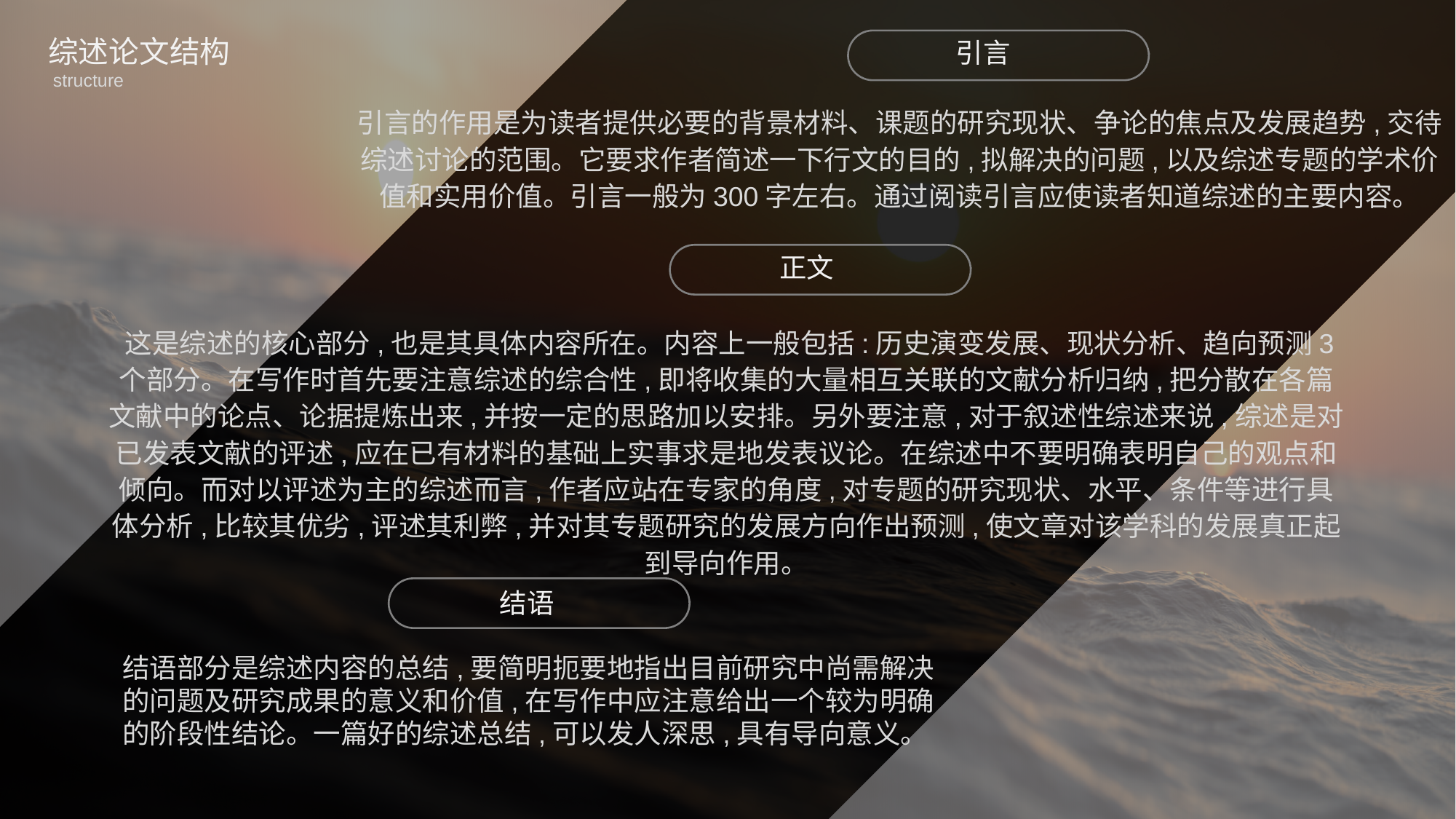

综述论文结构
structure

引言
引言的作用是为读者提供必要的背景材料、课题的研究现状、争论的焦点及发展趋势,交待综述讨论的范围。它要求作者简述一下行文的目的,拟解决的问题,以及综述专题的学术价值和实用价值。引言一般为300字左右。通过阅读引言应使读者知道综述的主要内容。

正文
 这是综述的核心部分,也是其具体内容所在。内容上一般包括:历史演变发展、现状分析、趋向预测3个部分。在写作时首先要注意综述的综合性,即将收集的大量相互关联的文献分析归纳,把分散在各篇文献中的论点、论据提炼出来,并按一定的思路加以安排。另外要注意,对于叙述性综述来说,综述是对已发表文献的评述,应在已有材料的基础上实事求是地发表议论。在综述中不要明确表明自己的观点和倾向。而对以评述为主的综述而言,作者应站在专家的角度,对专题的研究现状、水平、条件等进行具体分析,比较其优劣,评述其利弊,并对其专题研究的发展方向作出预测,使文章对该学科的发展真正起到导向作用。

结语
结语部分是综述内容的总结,要简明扼要地指出目前研究中尚需解决的问题及研究成果的意义和价值,在写作中应注意给出一个较为明确的阶段性结论。一篇好的综述总结,可以发人深思,具有导向意义。